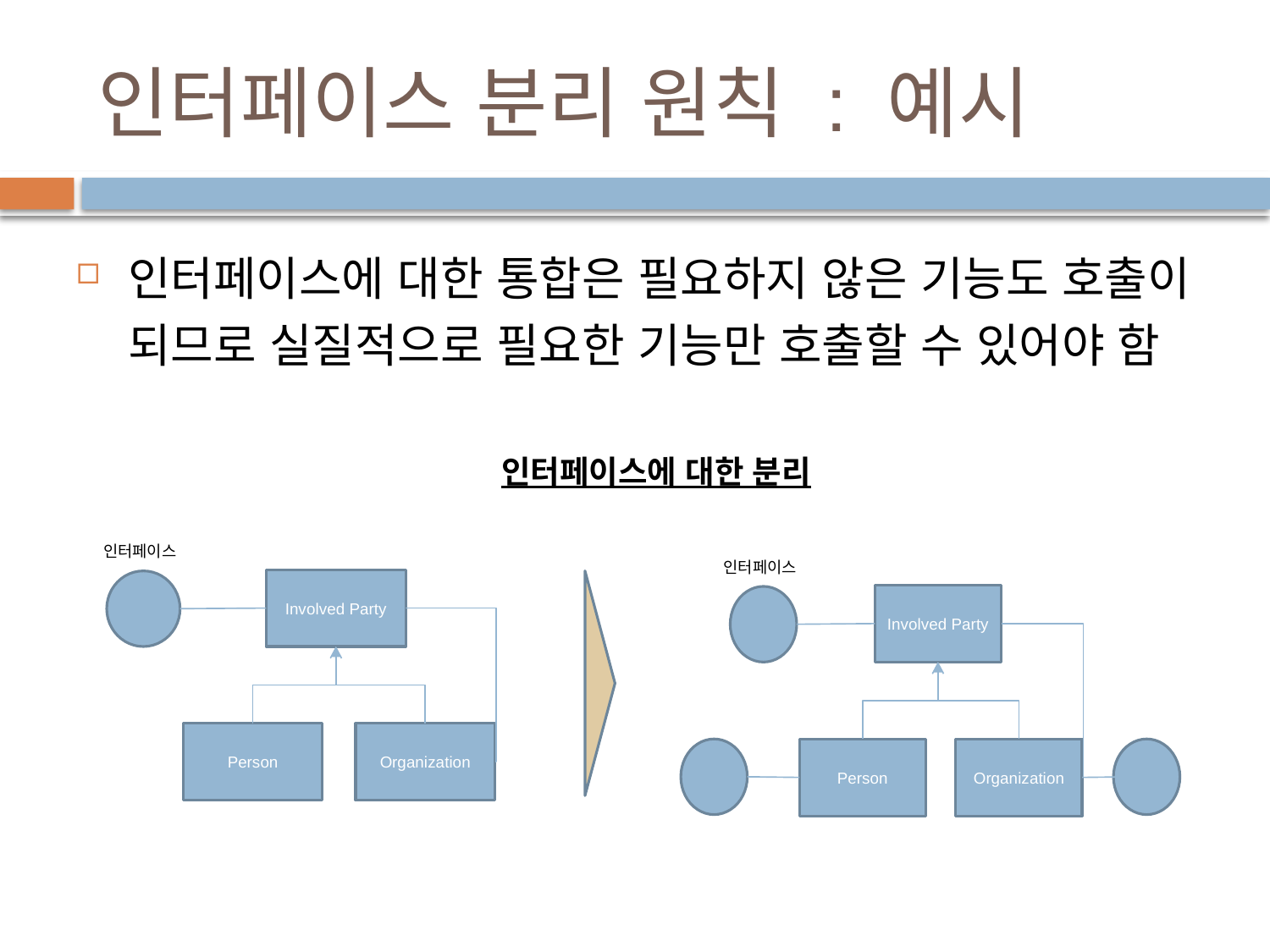

# 인터페이스 분리 원칙 : 예시
인터페이스에 대한 통합은 필요하지 않은 기능도 호출이 되므로 실질적으로 필요한 기능만 호출할 수 있어야 함
인터페이스에 대한 분리
인터페이스
Involved Party

Person
Organization
인터페이스
Involved Party

Person
Organization